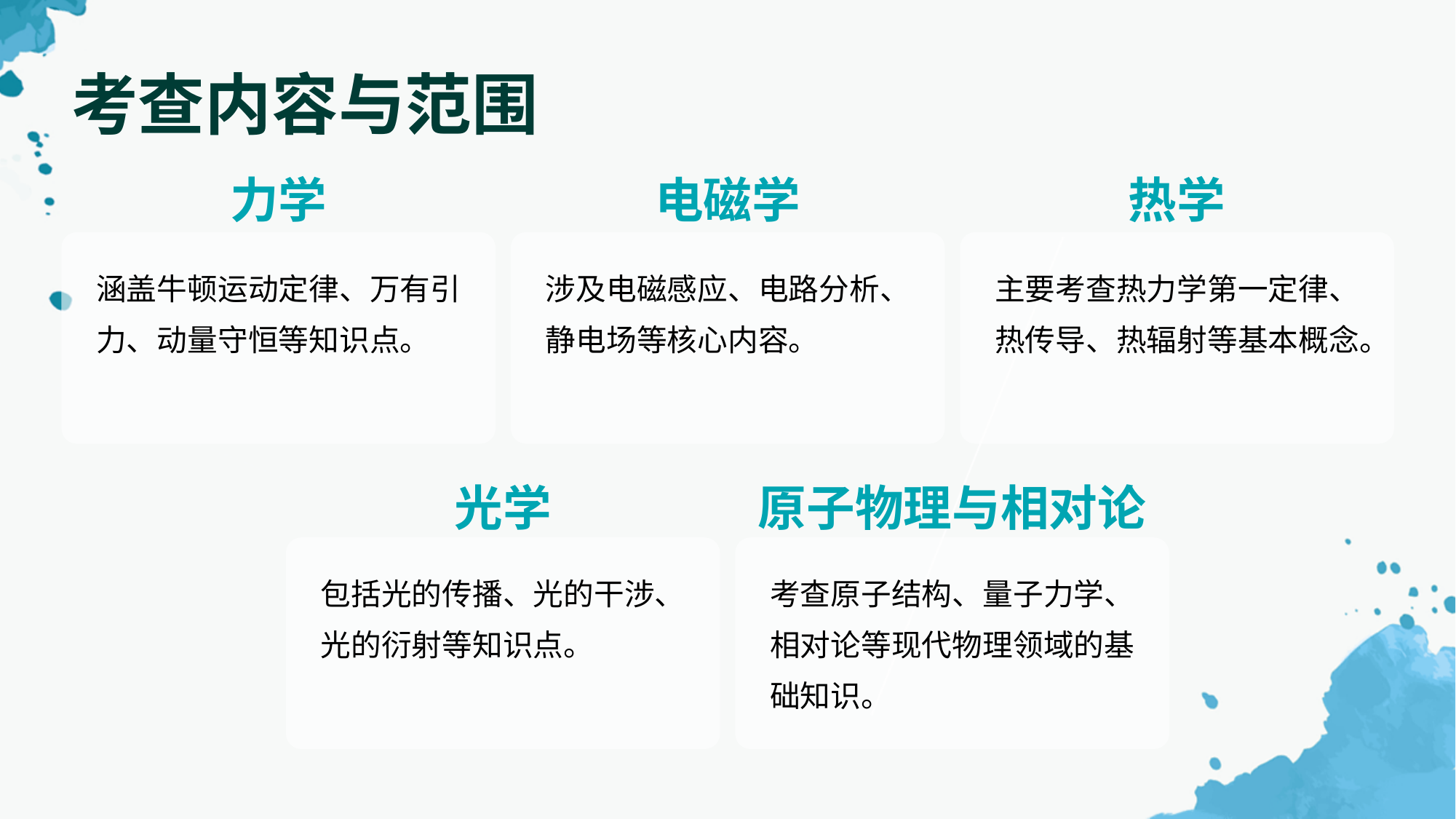

考查内容与范围
力学
电磁学
热学

涵盖牛顿运动定律、万有引力、动量守恒等知识点。
涉及电磁感应、电路分析、静电场等核心内容。
主要考查热力学第一定律、热传导、热辐射等基本概念。
光学
原子物理与相对论

包括光的传播、光的干涉、光的衍射等知识点。
考查原子结构、量子力学、相对论等现代物理领域的基础知识。